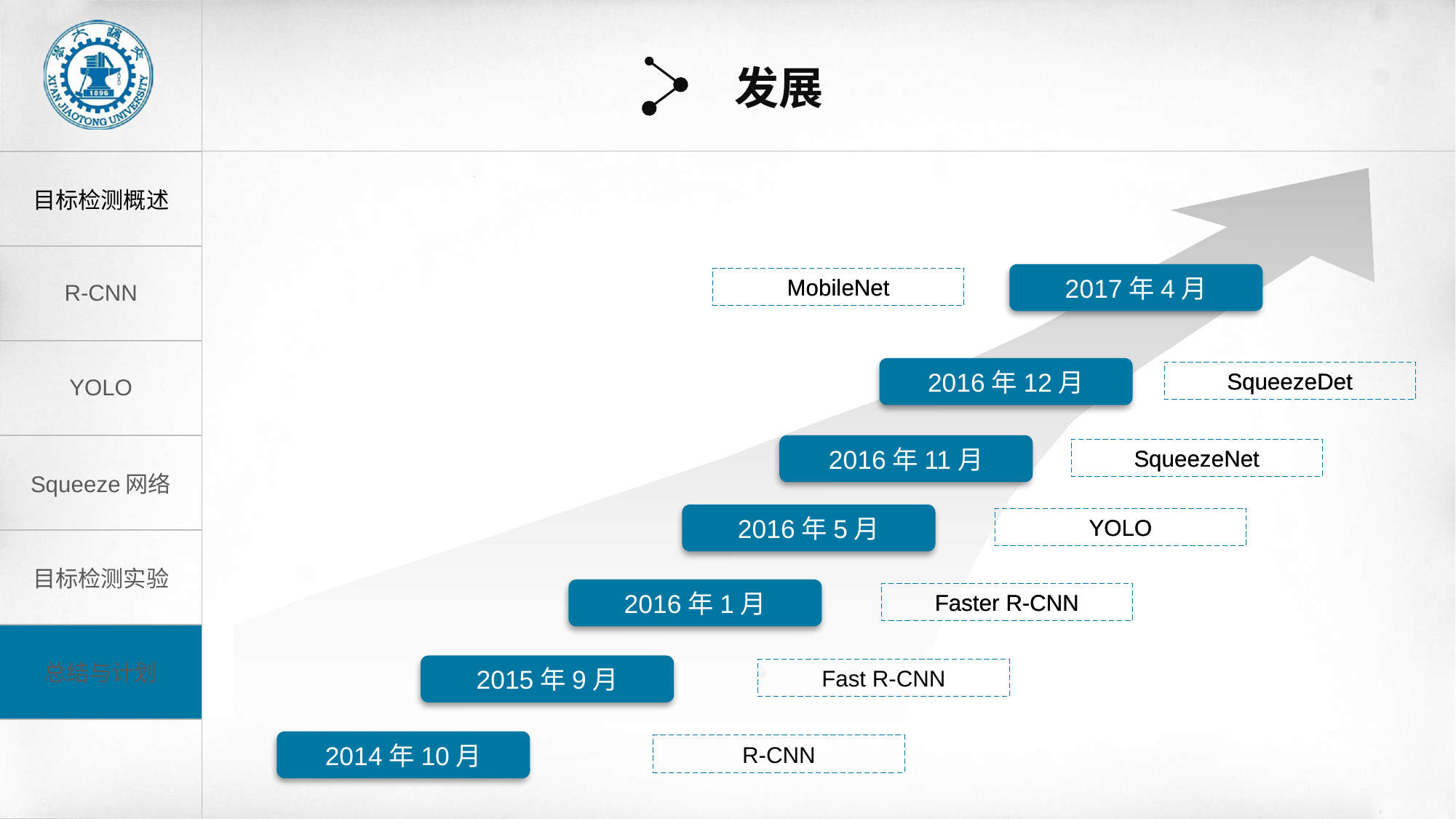

发展

2017年4月
MobileNet
MobileNet
2016年12月
SqueezeDet
SqueezeDet
2016年11月
SqueezeNet
SqueezeNet
2016年5月
YOLO
YOLO
2016年1月
Faster R-CNN
Faster R-CNN
2015年9月
Fast R-CNN
2014年10月
R-CNN